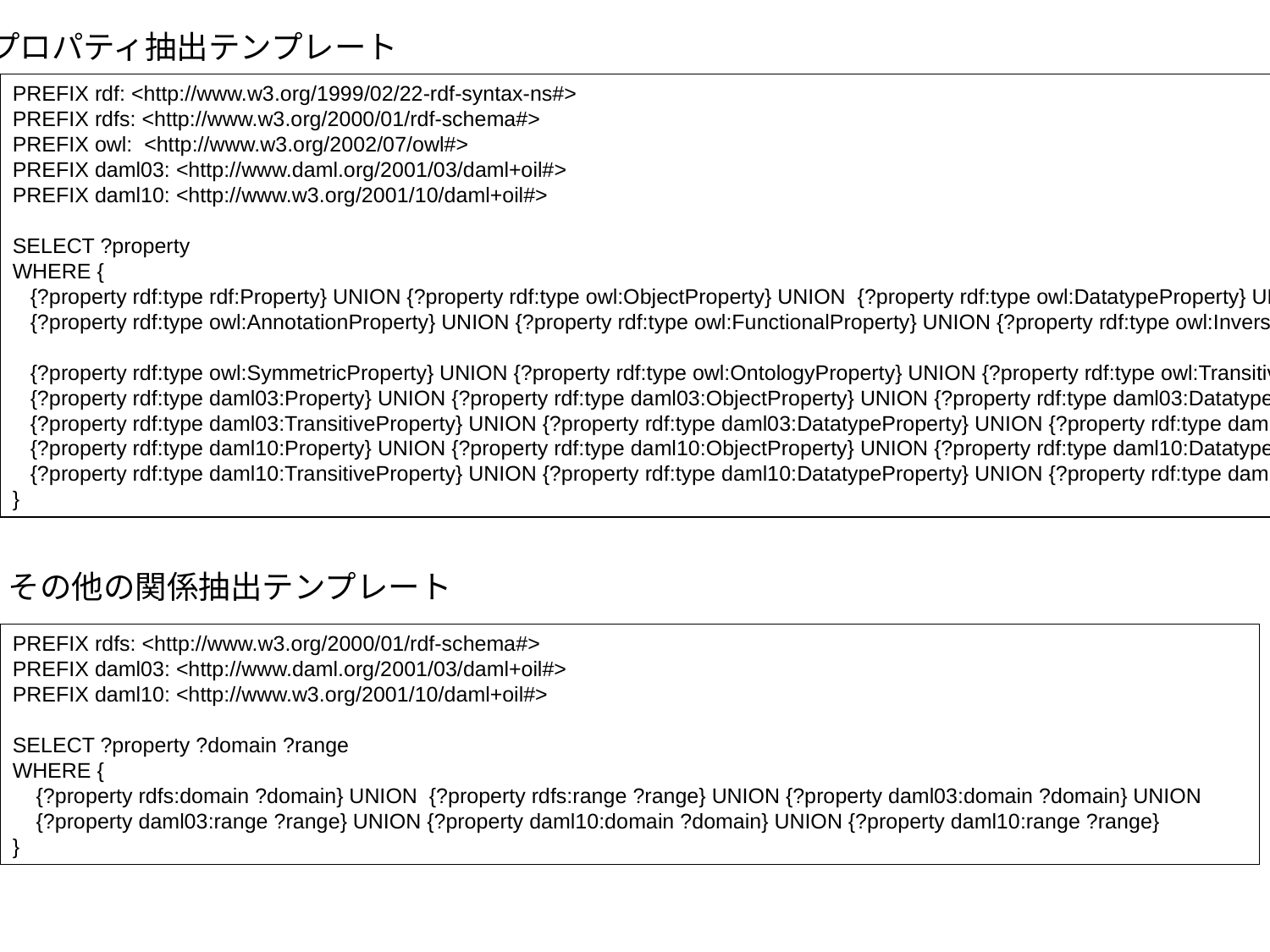

プロパティ抽出テンプレート
PREFIX rdf: <http://www.w3.org/1999/02/22-rdf-syntax-ns#>
PREFIX rdfs: <http://www.w3.org/2000/01/rdf-schema#>
PREFIX owl:  <http://www.w3.org/2002/07/owl#>
PREFIX daml03: <http://www.daml.org/2001/03/daml+oil#>
PREFIX daml10: <http://www.w3.org/2001/10/daml+oil#>

SELECT ?property
WHERE {
   {?property rdf:type rdf:Property} UNION {?property rdf:type owl:ObjectProperty} UNION  {?property rdf:type owl:DatatypeProperty} UNION
   {?property rdf:type owl:AnnotationProperty} UNION {?property rdf:type owl:FunctionalProperty} UNION {?property rdf:type owl:InverseFunctionalProperty} UNION
   {?property rdf:type owl:SymmetricProperty} UNION {?property rdf:type owl:OntologyProperty} UNION {?property rdf:type owl:TransitiveProperty} UNION
   {?property rdf:type daml03:Property} UNION {?property rdf:type daml03:ObjectProperty} UNION {?property rdf:type daml03:DatatypeProperty} UNION
   {?property rdf:type daml03:TransitiveProperty} UNION {?property rdf:type daml03:DatatypeProperty} UNION {?property rdf:type daml03:UniqueProperty}  UNION
   {?property rdf:type daml10:Property} UNION {?property rdf:type daml10:ObjectProperty} UNION {?property rdf:type daml10:DatatypeProperty} UNION
   {?property rdf:type daml10:TransitiveProperty} UNION {?property rdf:type daml10:DatatypeProperty} UNION {?property rdf:type daml10:UniqueProperty}
}
その他の関係抽出テンプレート
PREFIX rdfs: <http://www.w3.org/2000/01/rdf-schema#>
PREFIX daml03: <http://www.daml.org/2001/03/daml+oil#>
PREFIX daml10: <http://www.w3.org/2001/10/daml+oil#>

SELECT ?property ?domain ?range
WHERE {
    {?property rdfs:domain ?domain} UNION  {?property rdfs:range ?range} UNION {?property daml03:domain ?domain} UNION
    {?property daml03:range ?range} UNION {?property daml10:domain ?domain} UNION {?property daml10:range ?range}
}